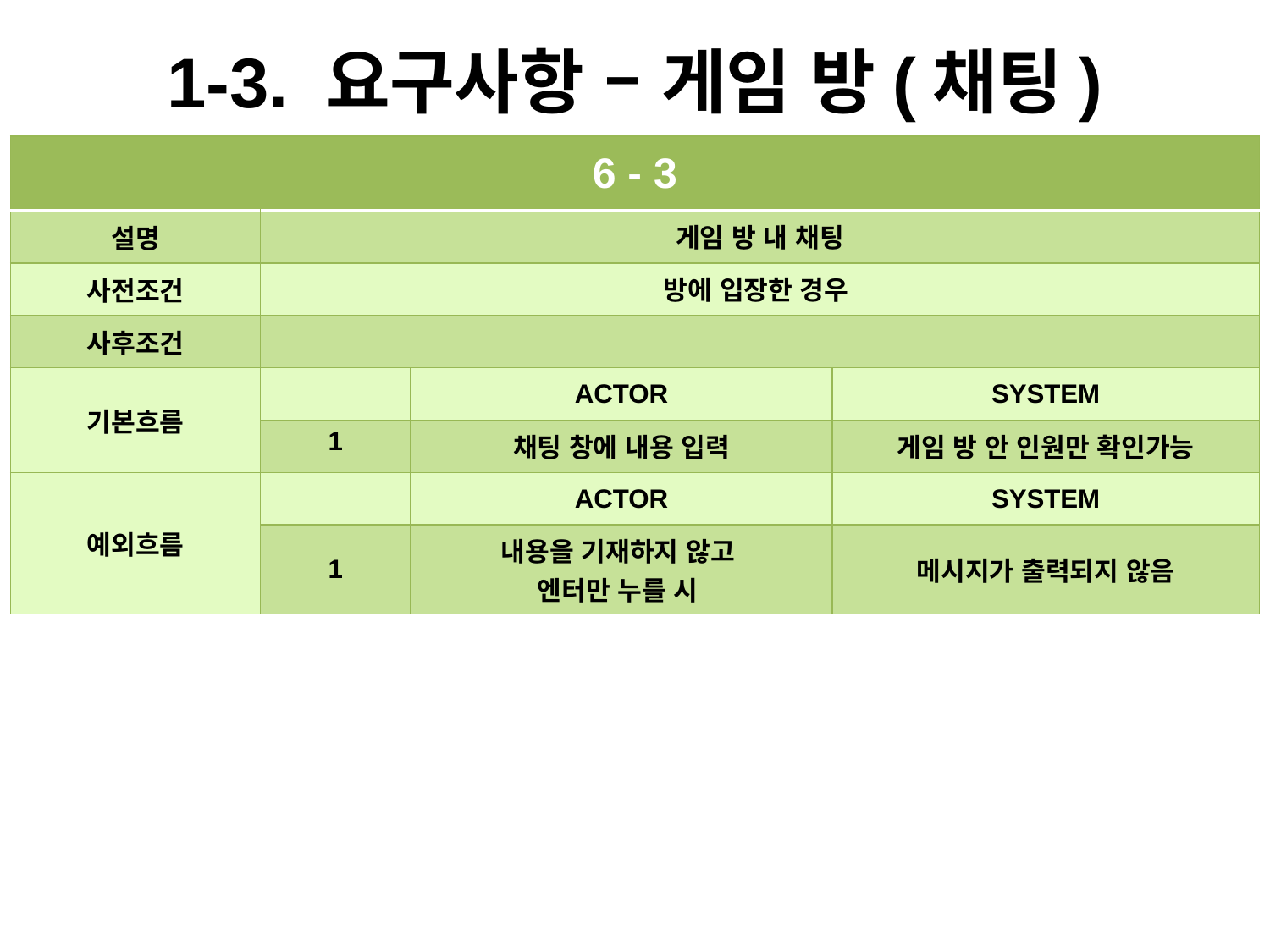

# 1-3. 요구사항 – 게임 방(채팅)
| 6 - 3 |  |  |  |
| --- | --- | --- | --- |
| 설명 | 게임 방 내 채팅 |  |  |
| 사전조건 | 방에 입장한 경우 |  |  |
| 사후조건 |  |  |  |
| 기본흐름 |  | ACTOR | SYSTEM |
|  | 1 | 채팅 창에 내용 입력 | 게임 방 안 인원만 확인가능 |
| 예외흐름 |  | ACTOR | SYSTEM |
|  | 1 | 내용을 기재하지 않고 엔터만 누를 시 | 메시지가 출력되지 않음 |